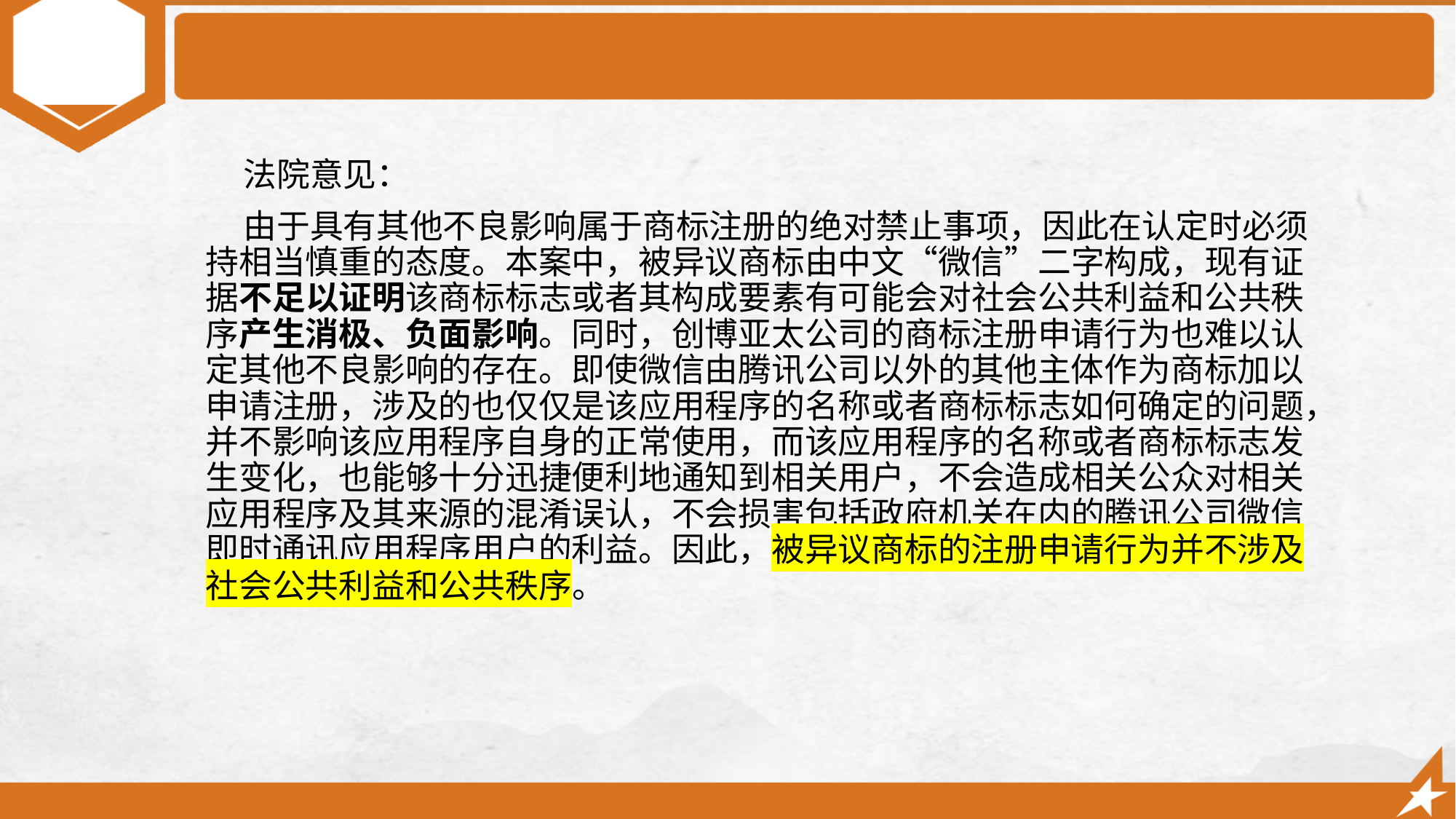

法院意见：
    由于具有其他不良影响属于商标注册的绝对禁止事项，因此在认定时必须持相当慎重的态度。本案中，被异议商标由中文“微信”二字构成，现有证据不足以证明该商标标志或者其构成要素有可能会对社会公共利益和公共秩序产生消极、负面影响。同时，创博亚太公司的商标注册申请行为也难以认定其他不良影响的存在。即使微信由腾讯公司以外的其他主体作为商标加以申请注册，涉及的也仅仅是该应用程序的名称或者商标标志如何确定的问题，并不影响该应用程序自身的正常使用，而该应用程序的名称或者商标标志发生变化，也能够十分迅捷便利地通知到相关用户，不会造成相关公众对相关应用程序及其来源的混淆误认，不会损害包括政府机关在内的腾讯公司微信即时通讯应用程序用户的利益。因此，被异议商标的注册申请行为并不涉及社会公共利益和公共秩序。